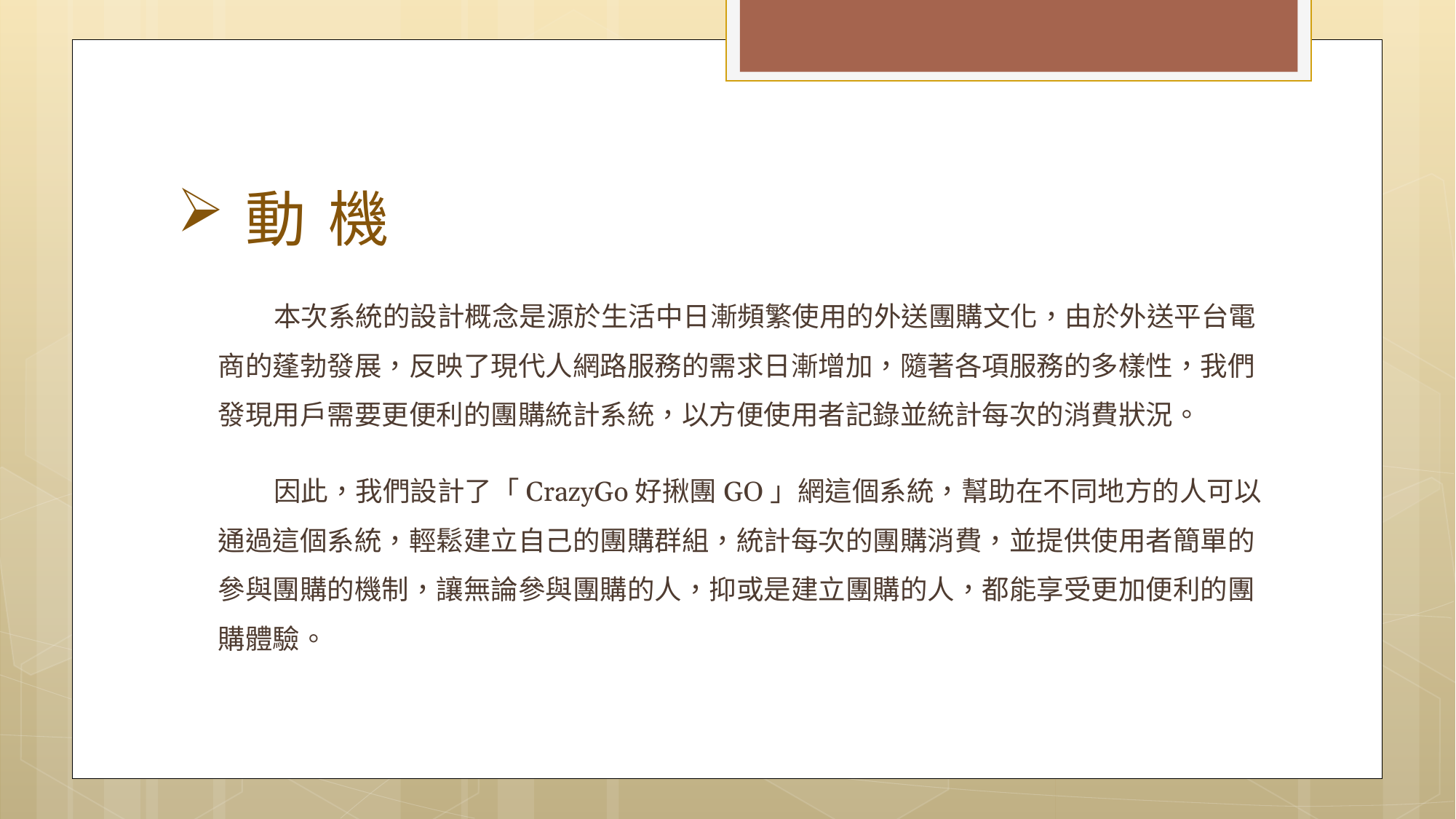

# 動機
        本次系統的設計概念是源於生活中日漸頻繁使用的外送團購文化，由於外送平台電商的蓬勃發展，反映了現代人網路服務的需求日漸增加，隨著各項服務的多樣性，我們發現用戶需要更便利的團購統計系統，以方便使用者記錄並統計每次的消費狀況。
        因此，我們設計了「CrazyGo好揪團GO」網這個系統，幫助在不同地方的人可以通過這個系統，輕鬆建立自己的團購群組，統計每次的團購消費，並提供使用者簡單的參與團購的機制，讓無論參與團購的人，抑或是建立團購的人，都能享受更加便利的團購體驗。